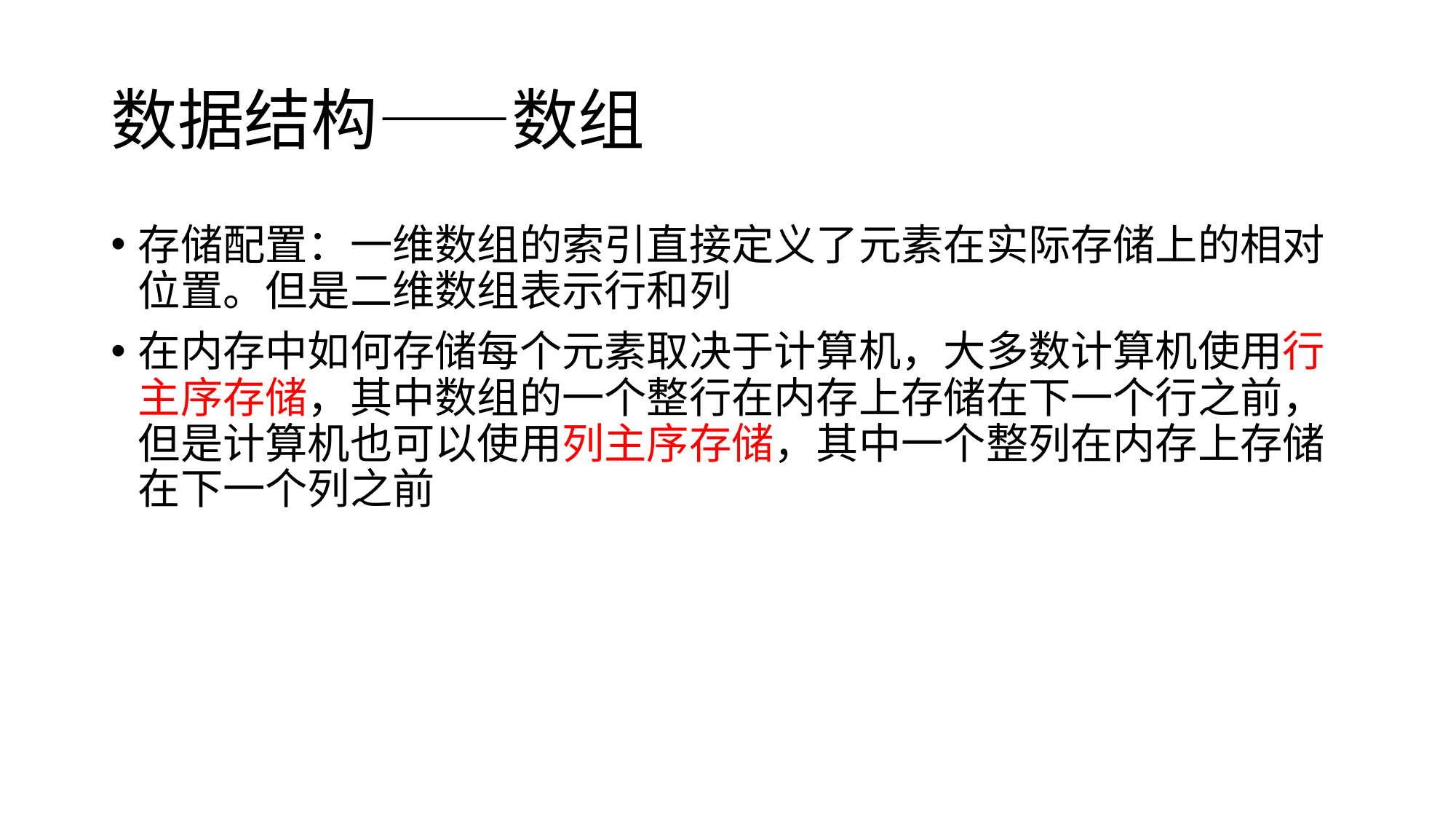

# 数据结构——数组
存储配置：一维数组的索引直接定义了元素在实际存储上的相对位置。但是二维数组表示行和列
在内存中如何存储每个元素取决于计算机，大多数计算机使用行主序存储，其中数组的一个整行在内存上存储在下一个行之前，但是计算机也可以使用列主序存储，其中一个整列在内存上存储在下一个列之前